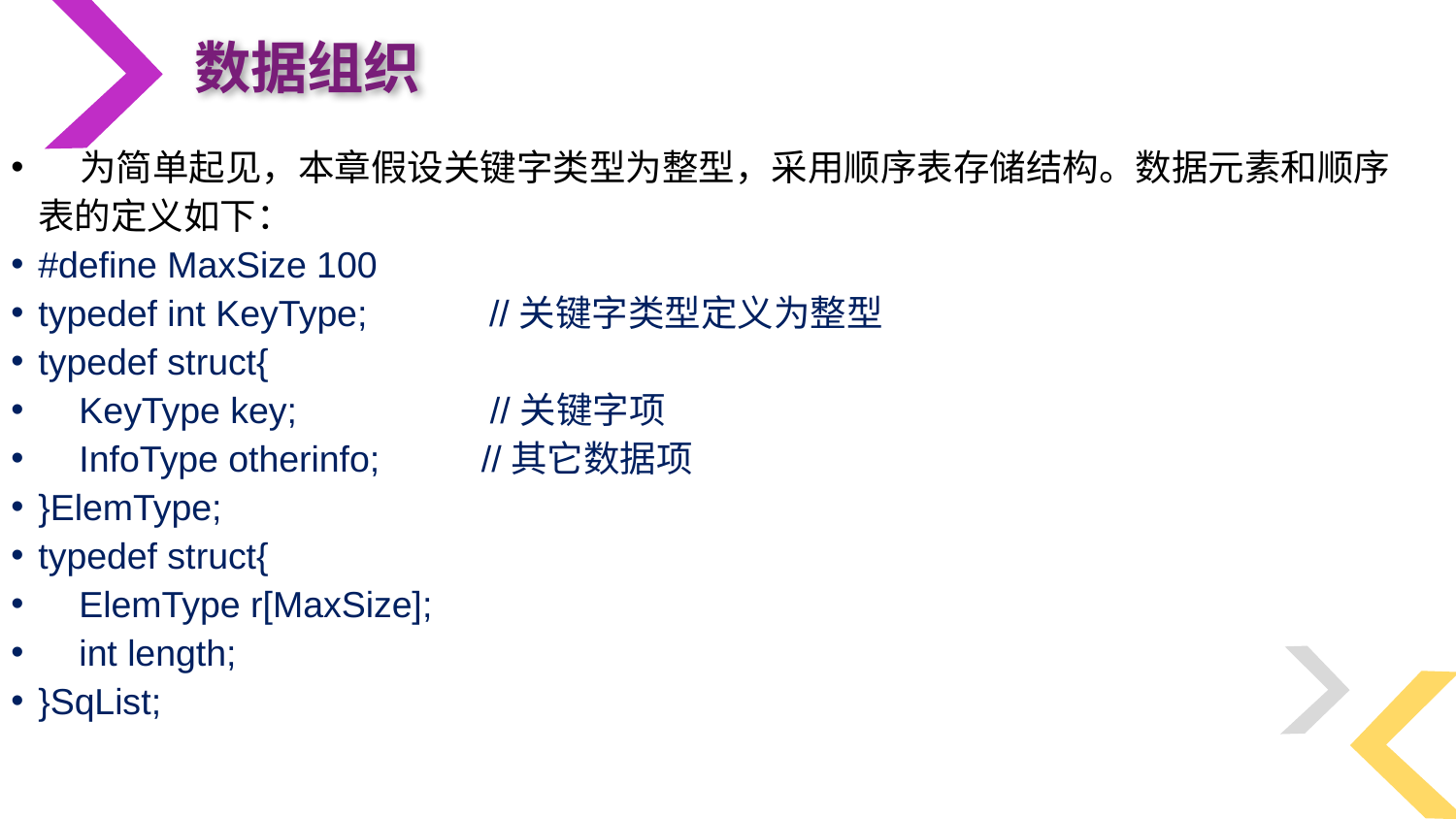

数据组织
    为简单起见，本章假设关键字类型为整型，采用顺序表存储结构。数据元素和顺序表的定义如下：
#define MaxSize 100
typedef int KeyType;            //关键字类型定义为整型
typedef struct{
    KeyType key;                   //关键字项
    InfoType otherinfo;          //其它数据项
}ElemType;
typedef struct{
    ElemType r[MaxSize];
    int length;
}SqList;